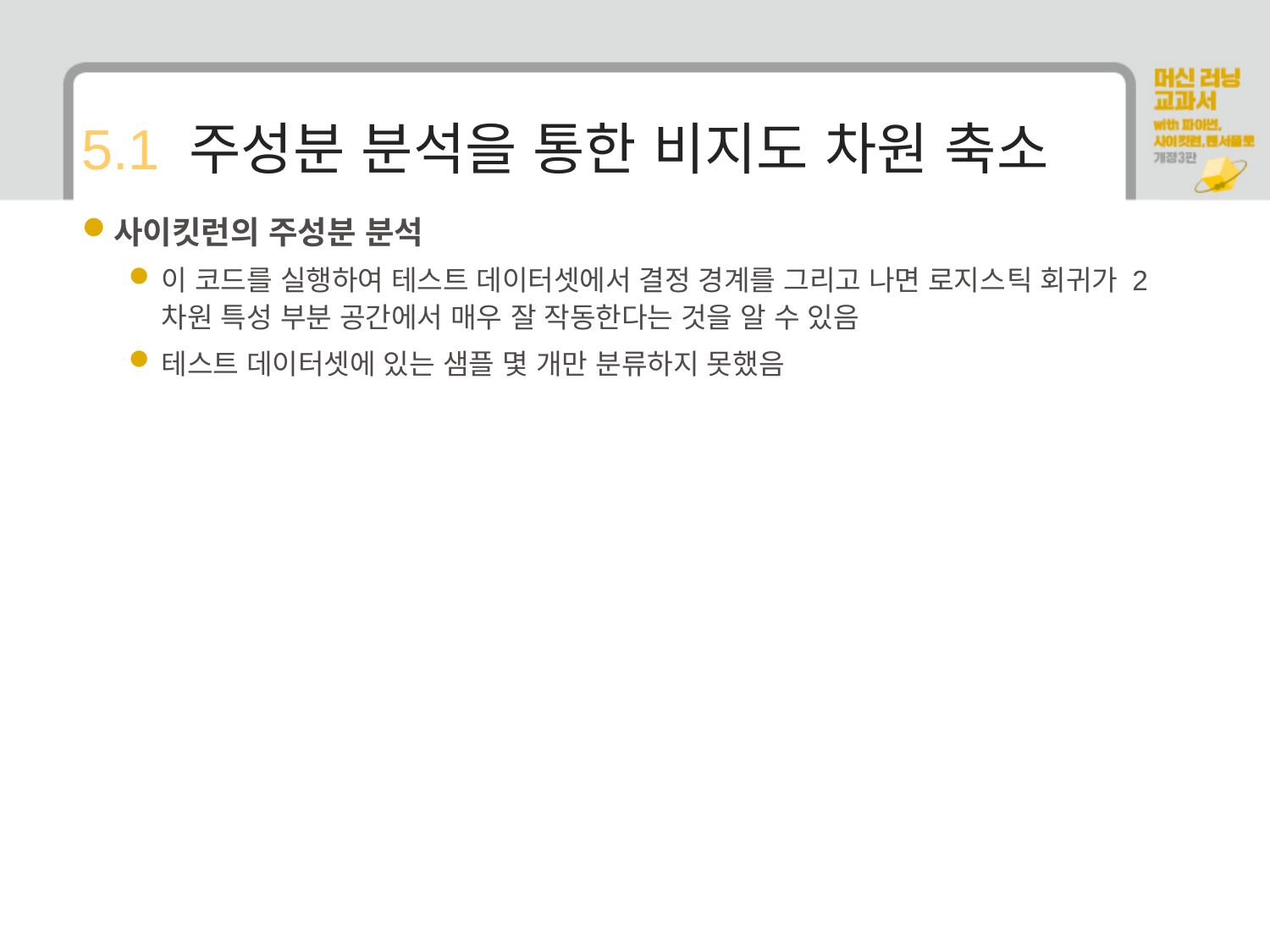

# 5.1 주성분 분석을 통한 비지도 차원 축소
사이킷런의 주성분 분석
이 코드를 실행하여 테스트 데이터셋에서 결정 경계를 그리고 나면 로지스틱 회귀가 2차원 특성 부분 공간에서 매우 잘 작동한다는 것을 알 수 있음
테스트 데이터셋에 있는 샘플 몇 개만 분류하지 못했음